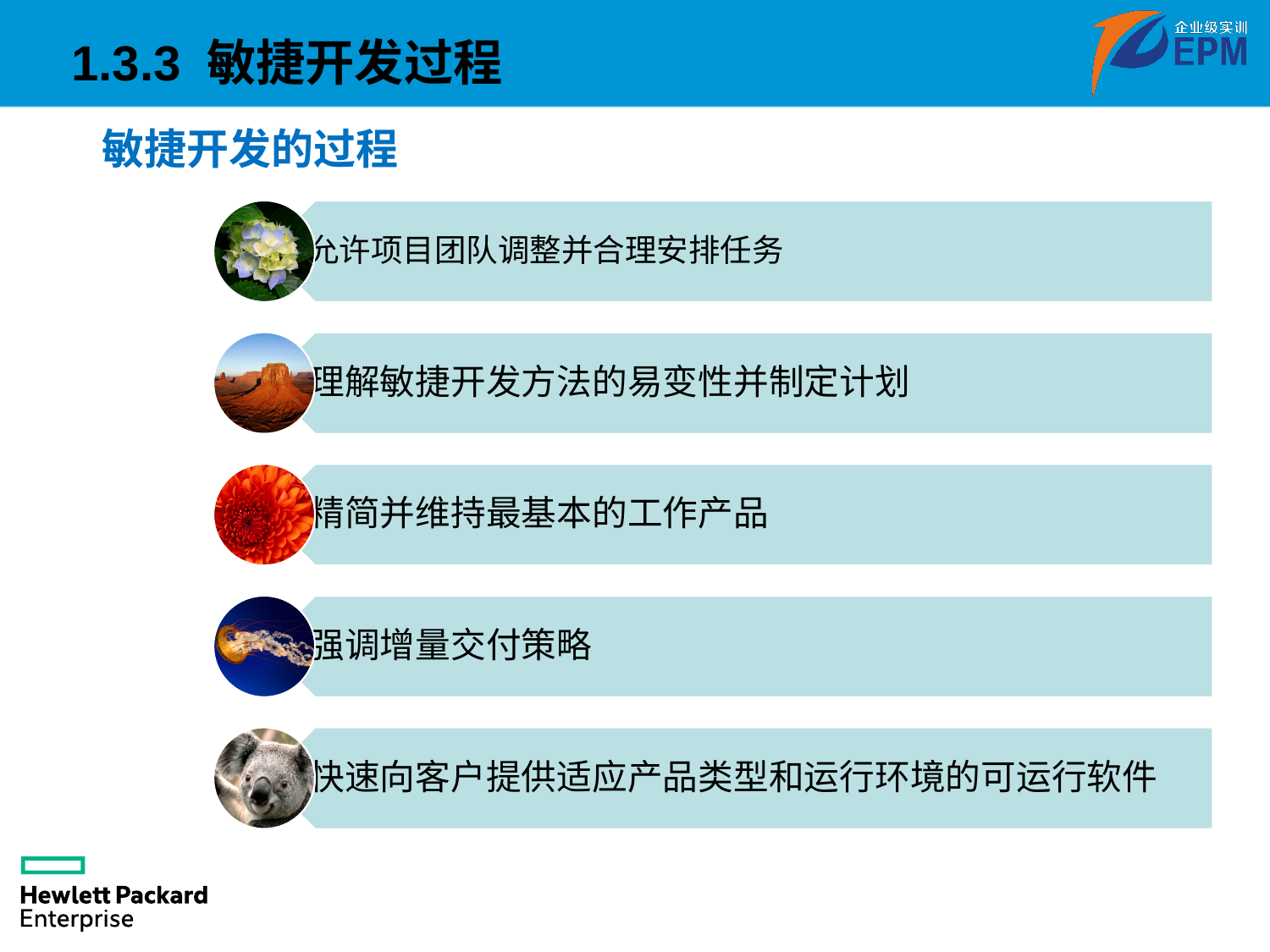

1.3.3 敏捷开发过程
敏捷开发的过程
允许项目团队调整并合理安排任务
理解敏捷开发方法的易变性并制定计划
精简并维持最基本的工作产品
强调增量交付策略
快速向客户提供适应产品类型和运行环境的可运行软件